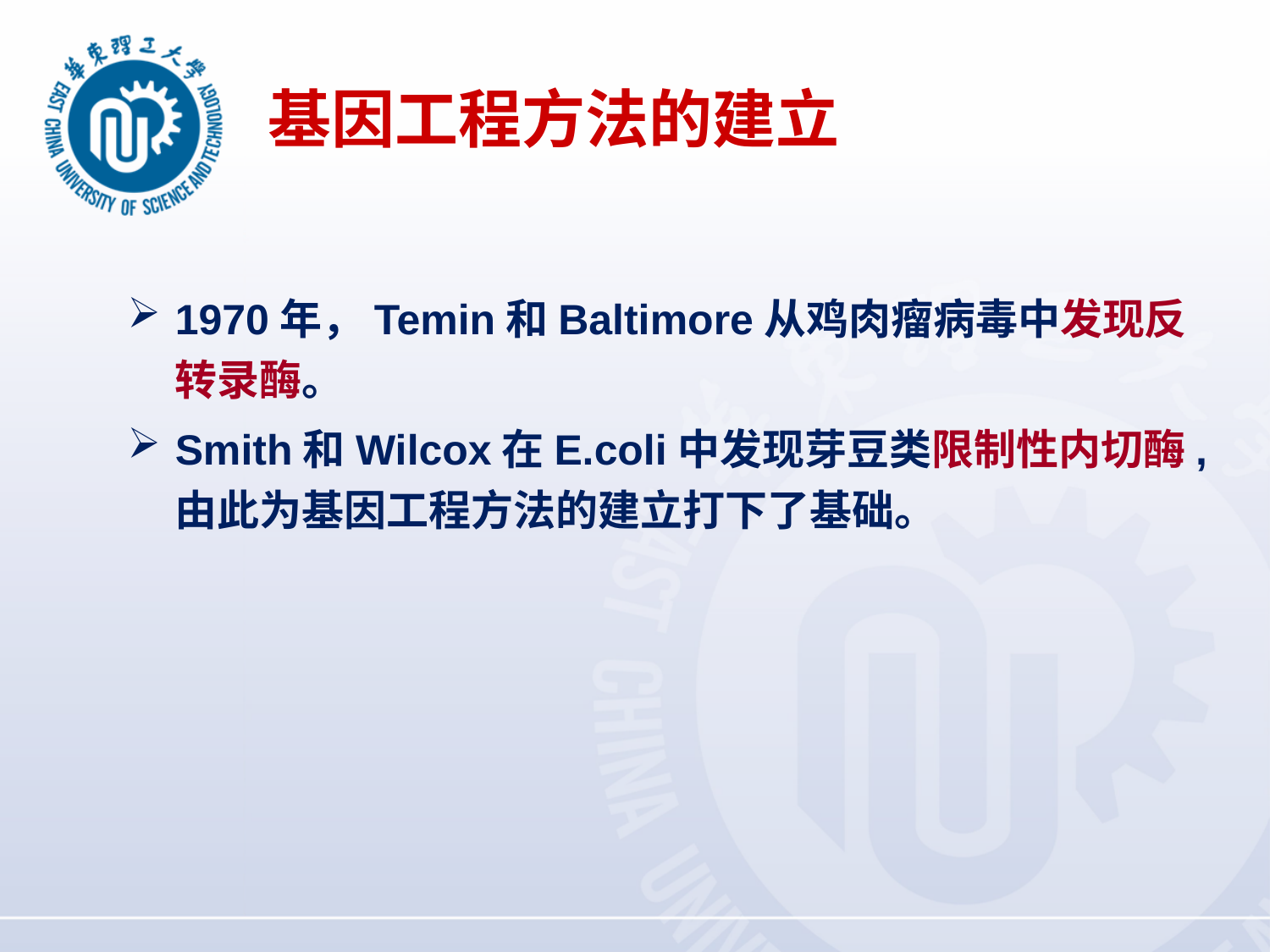

# 基因工程方法的建立
1970年，Temin和Baltimore从鸡肉瘤病毒中发现反转录酶。
Smith和Wilcox在E.coli中发现芽豆类限制性内切酶,由此为基因工程方法的建立打下了基础。